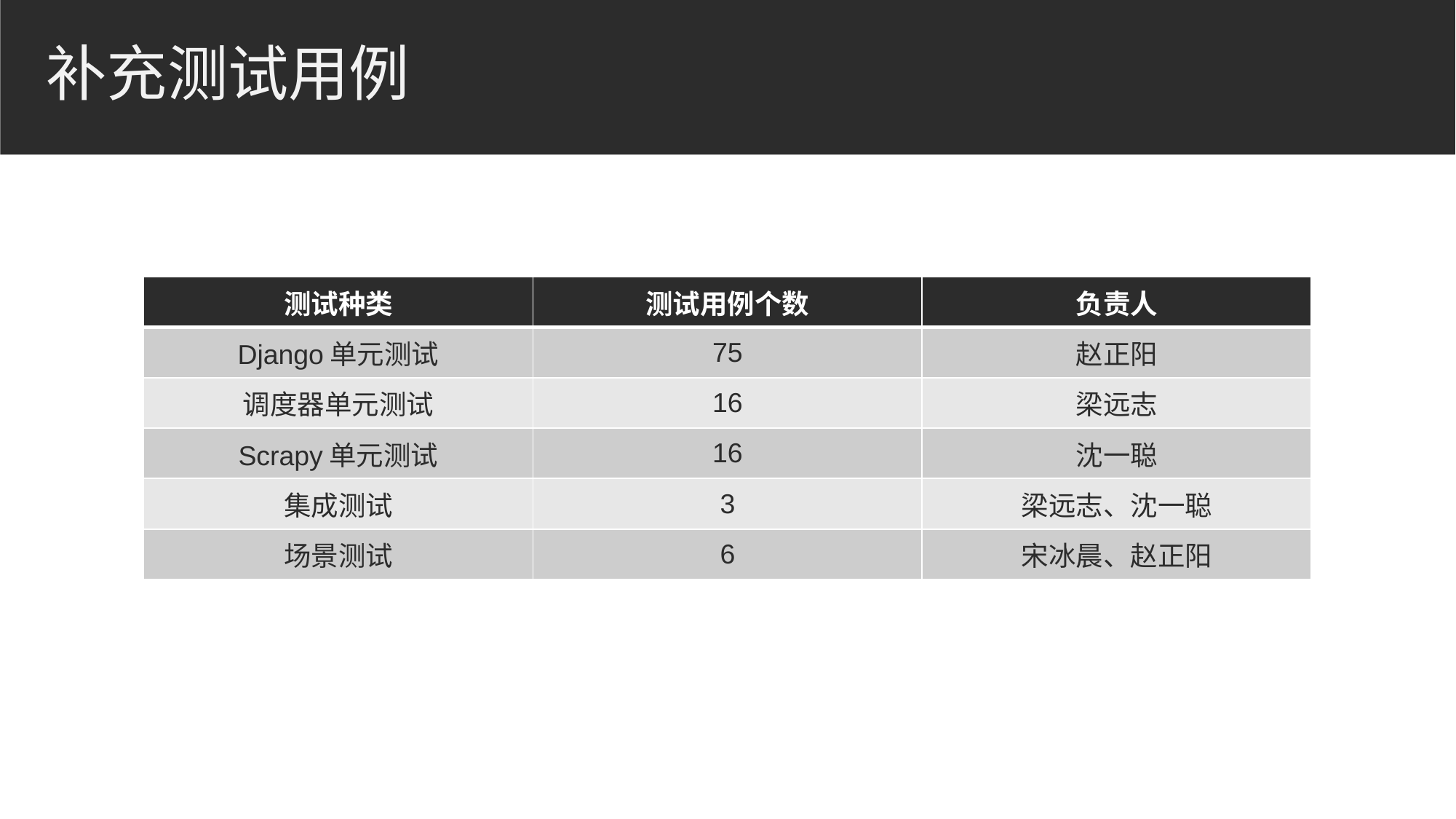

# 补充测试用例
| 测试种类 | 测试用例个数 | 负责人 |
| --- | --- | --- |
| Django单元测试 | 75 | 赵正阳 |
| 调度器单元测试 | 16 | 梁远志 |
| Scrapy单元测试 | 16 | 沈一聪 |
| 集成测试 | 3 | 梁远志、沈一聪 |
| 场景测试 | 6 | 宋冰晨、赵正阳 |